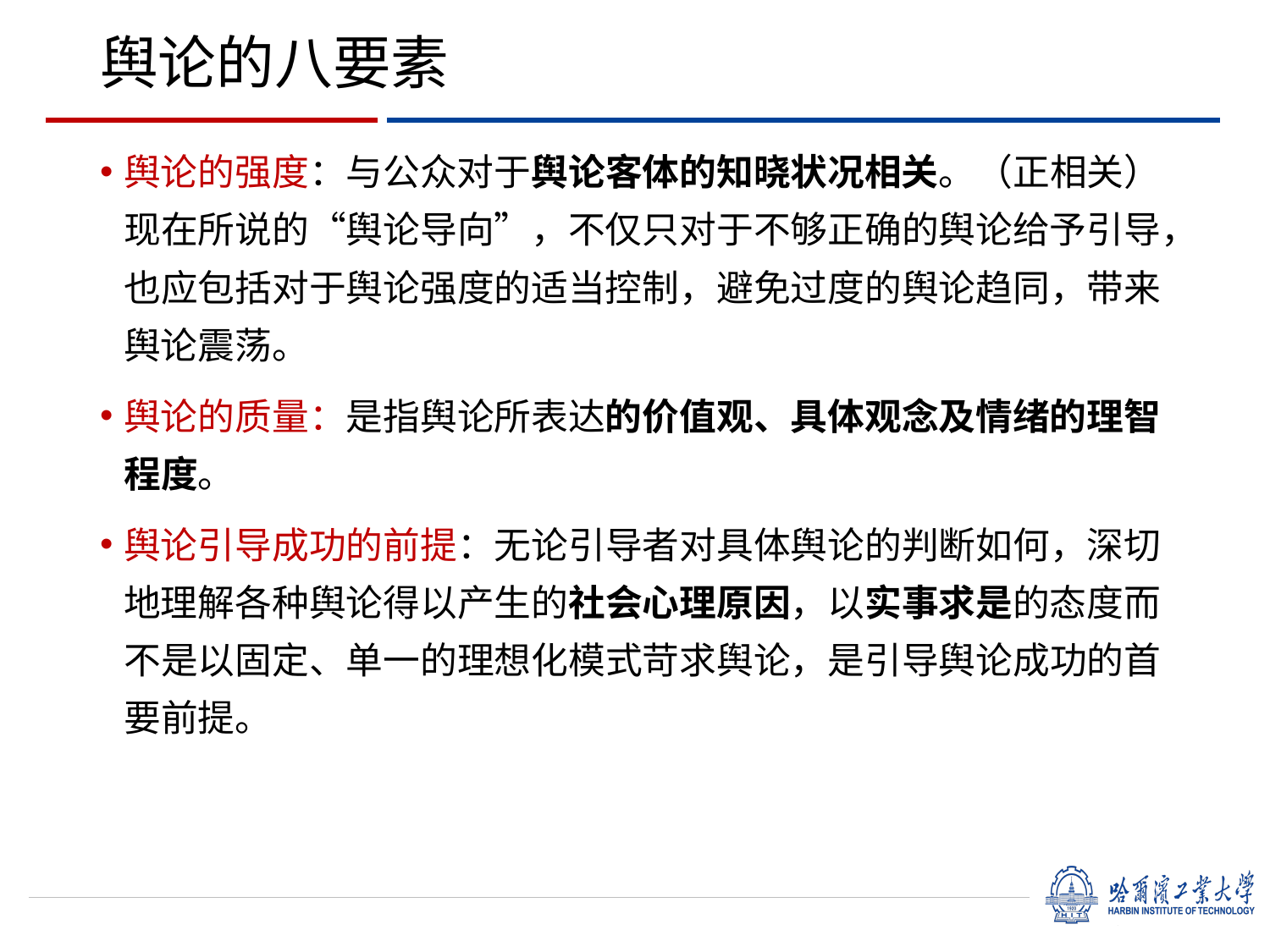

# 舆论的八要素
舆论的强度：与公众对于舆论客体的知晓状况相关。（正相关） 现在所说的“舆论导向”，不仅只对于不够正确的舆论给予引导，也应包括对于舆论强度的适当控制，避免过度的舆论趋同，带来舆论震荡。
舆论的质量：是指舆论所表达的价值观、具体观念及情绪的理智程度。
舆论引导成功的前提：无论引导者对具体舆论的判断如何，深切地理解各种舆论得以产生的社会心理原因，以实事求是的态度而不是以固定、单一的理想化模式苛求舆论，是引导舆论成功的首要前提。